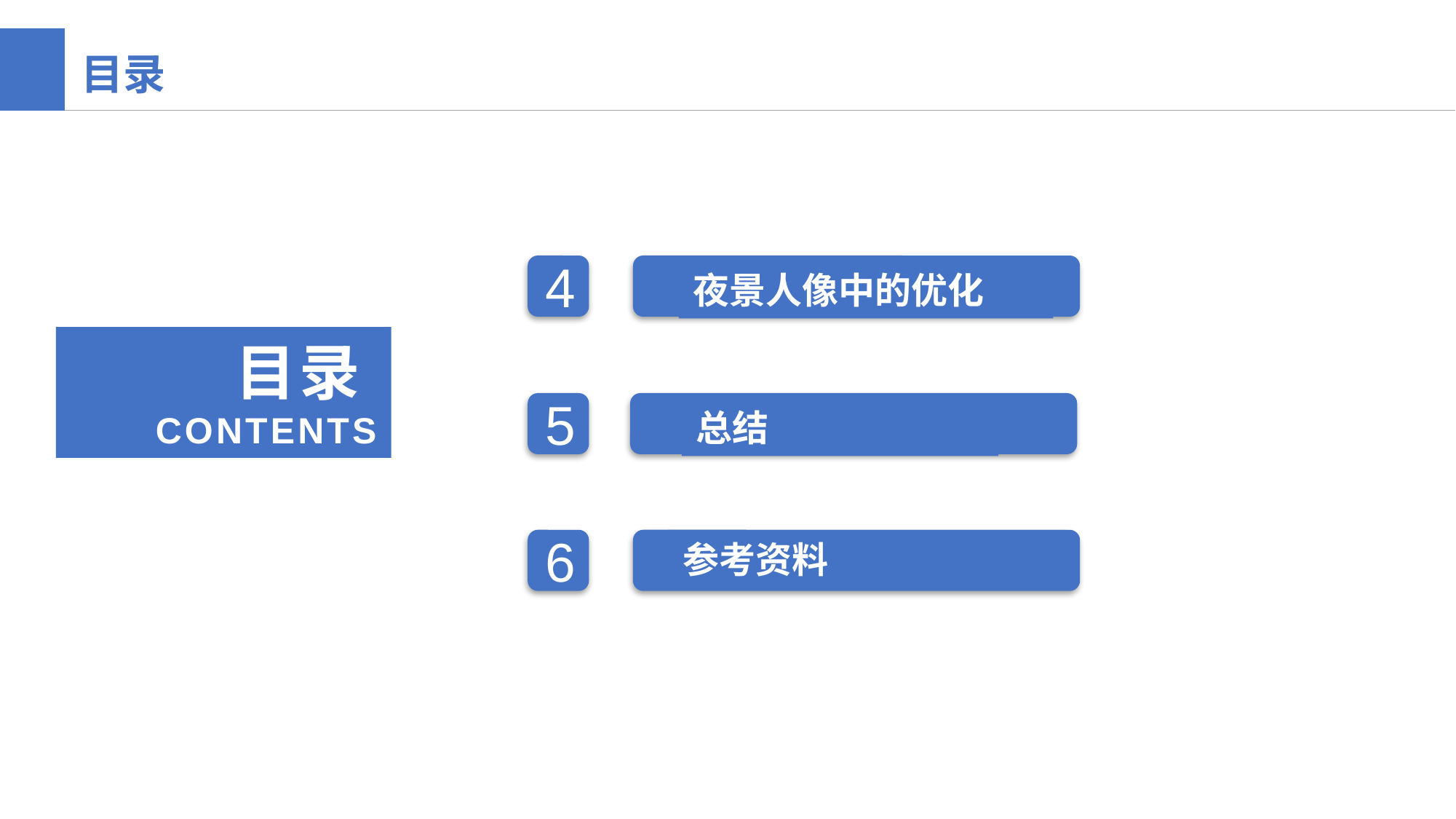

目录

4

夜景人像中的优化
目录
CONTENTS
5

总结
6

参考资料